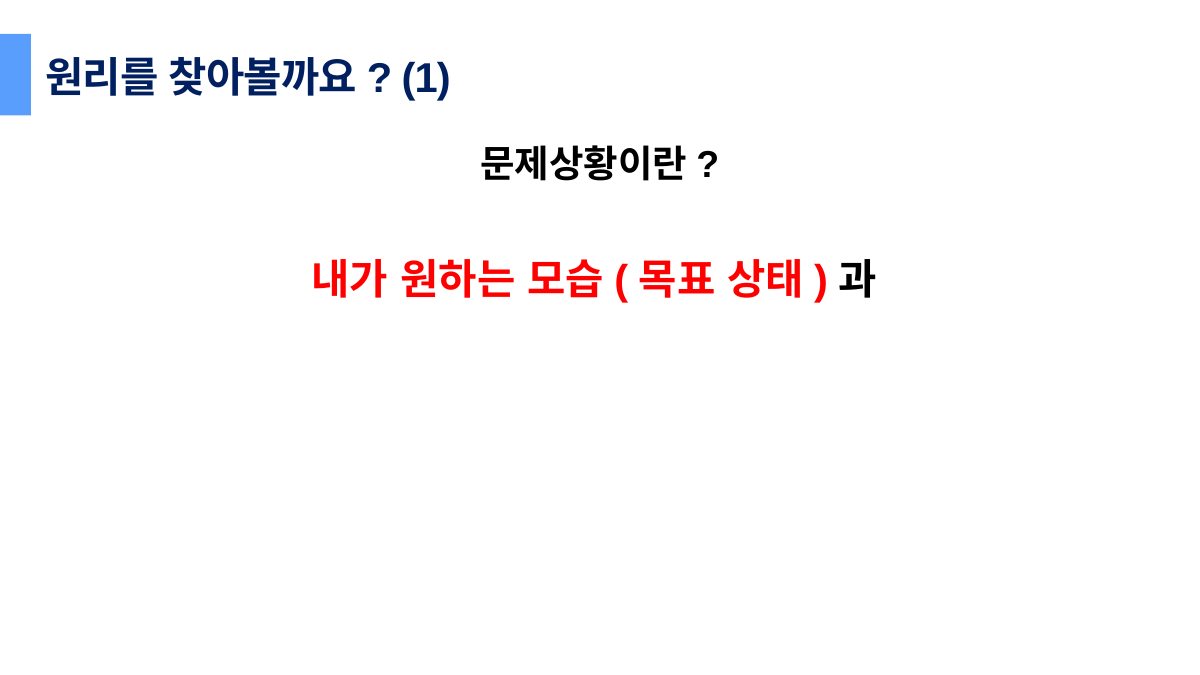

원리를 찾아볼까요? (1)
문제상황이란?
내가 원하는 모습(목표 상태)과